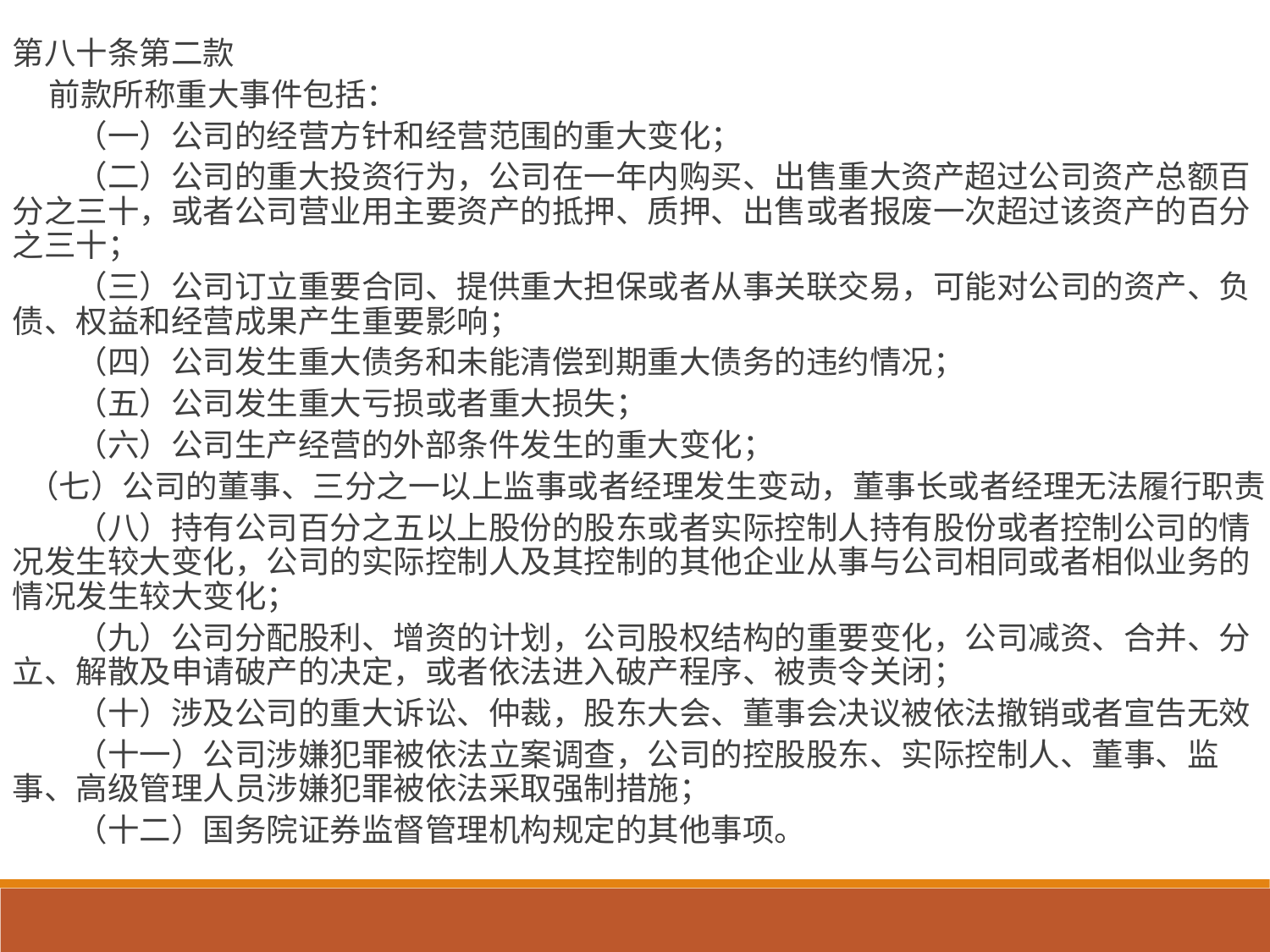

第八十条第二款
    前款所称重大事件包括：
　　（一）公司的经营方针和经营范围的重大变化；
　　（二）公司的重大投资行为，公司在一年内购买、出售重大资产超过公司资产总额百分之三十，或者公司营业用主要资产的抵押、质押、出售或者报废一次超过该资产的百分之三十；
　　（三）公司订立重要合同、提供重大担保或者从事关联交易，可能对公司的资产、负债、权益和经营成果产生重要影响；
　　（四）公司发生重大债务和未能清偿到期重大债务的违约情况；
　　（五）公司发生重大亏损或者重大损失；
　　（六）公司生产经营的外部条件发生的重大变化；
 （七）公司的董事、三分之一以上监事或者经理发生变动，董事长或者经理无法履行职责
　　（八）持有公司百分之五以上股份的股东或者实际控制人持有股份或者控制公司的情况发生较大变化，公司的实际控制人及其控制的其他企业从事与公司相同或者相似业务的情况发生较大变化；
　　（九）公司分配股利、增资的计划，公司股权结构的重要变化，公司减资、合并、分立、解散及申请破产的决定，或者依法进入破产程序、被责令关闭；
　　（十）涉及公司的重大诉讼、仲裁，股东大会、董事会决议被依法撤销或者宣告无效
　　（十一）公司涉嫌犯罪被依法立案调查，公司的控股股东、实际控制人、董事、监事、高级管理人员涉嫌犯罪被依法采取强制措施；
　　（十二）国务院证券监督管理机构规定的其他事项。